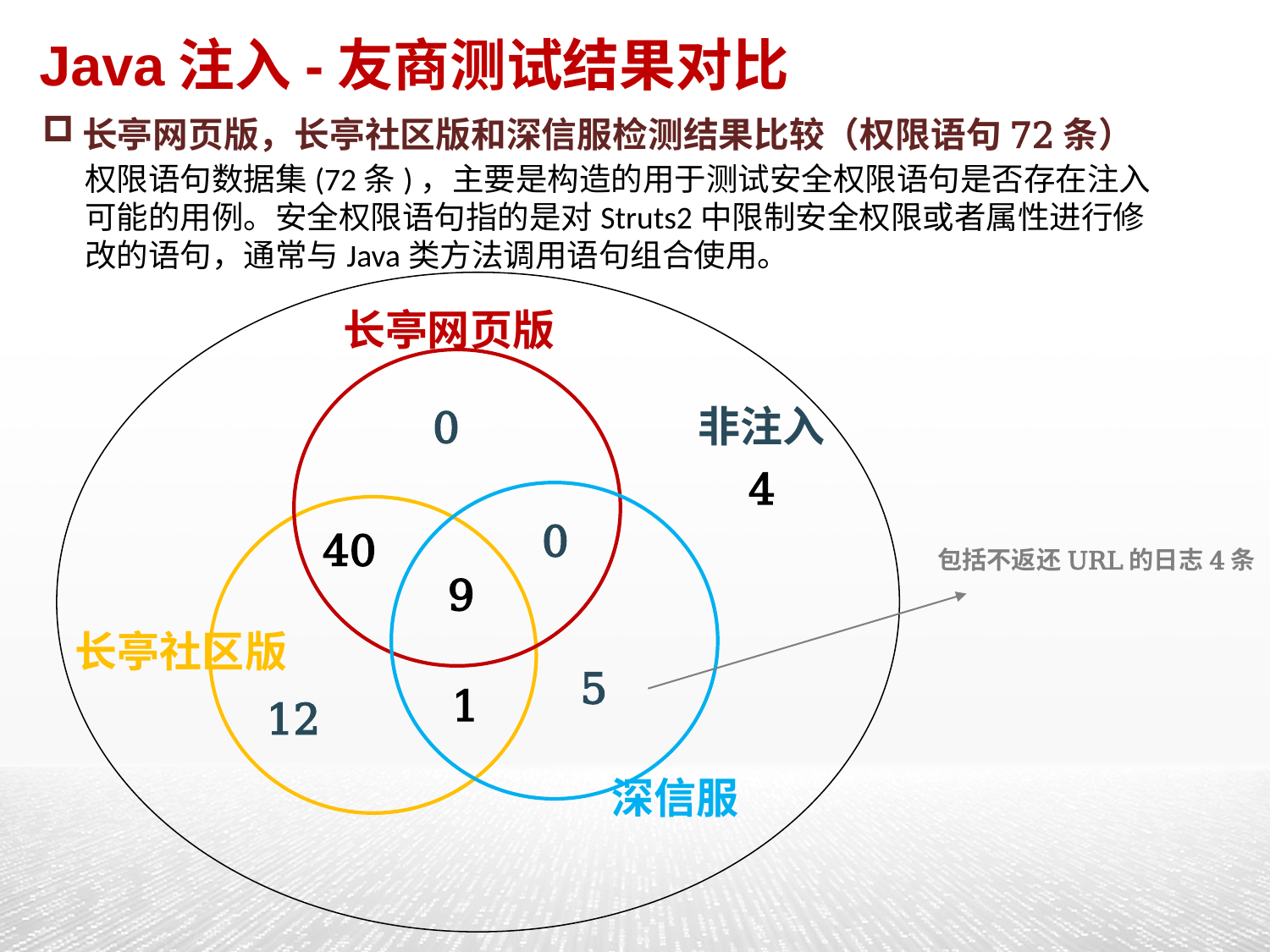

Java注入-友商测试结果对比
长亭网页版，长亭社区版和深信服检测结果比较（权限语句72条）
权限语句数据集(72条)，主要是构造的用于测试安全权限语句是否存在注入可能的用例。安全权限语句指的是对Struts2中限制安全权限或者属性进行修改的语句，通常与Java类方法调用语句组合使用。

长亭网页版

非注入
0
4

0
40
包括不返还URL的日志4条
9
长亭社区版
5
1
12
深信服